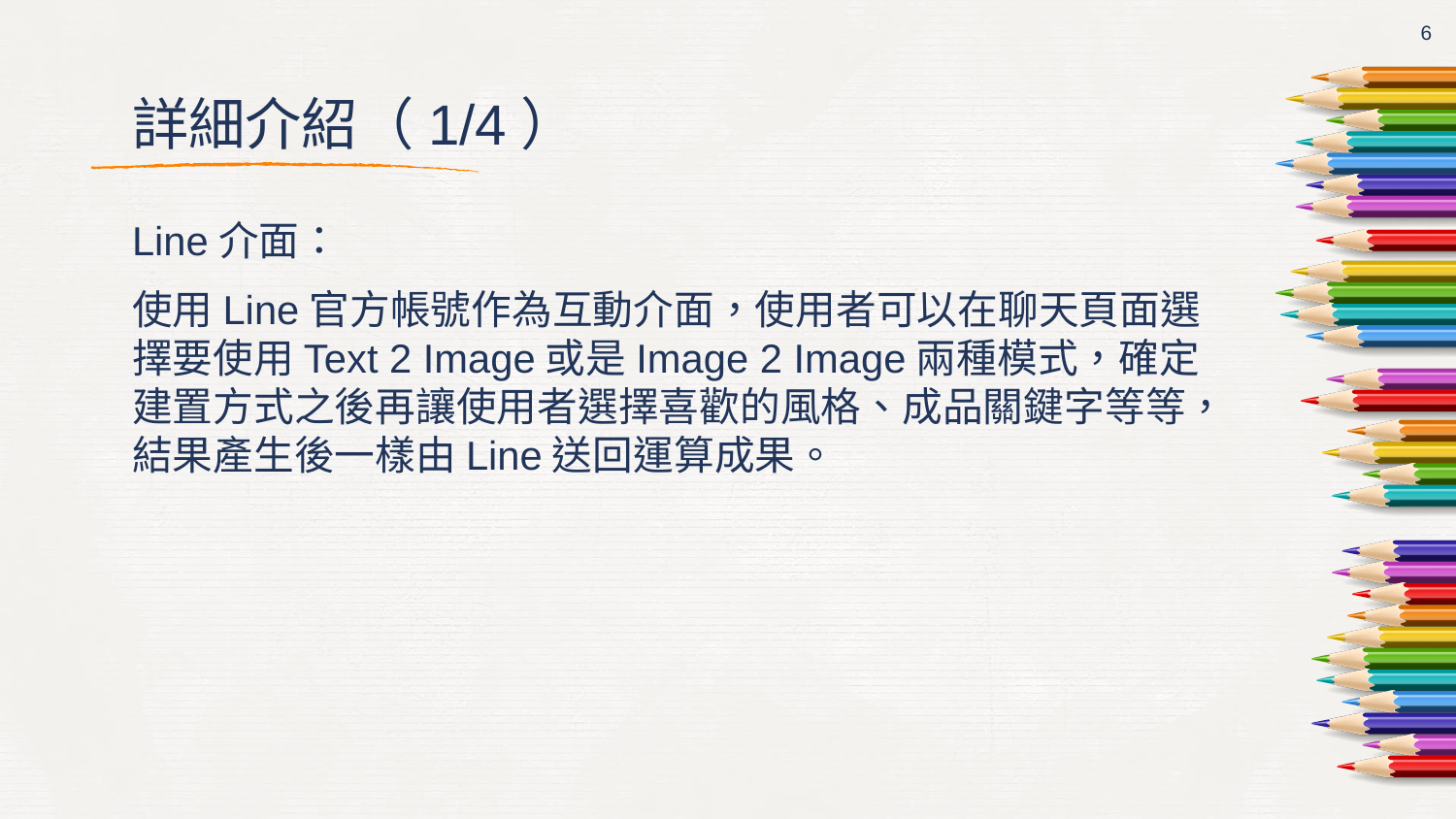

6
# 詳細介紹（1/4）
Line介面：
使用Line官方帳號作為互動介面，使用者可以在聊天頁面選擇要使用Text 2 Image或是Image 2 Image兩種模式，確定建置方式之後再讓使用者選擇喜歡的風格、成品關鍵字等等，結果產生後一樣由Line送回運算成果。